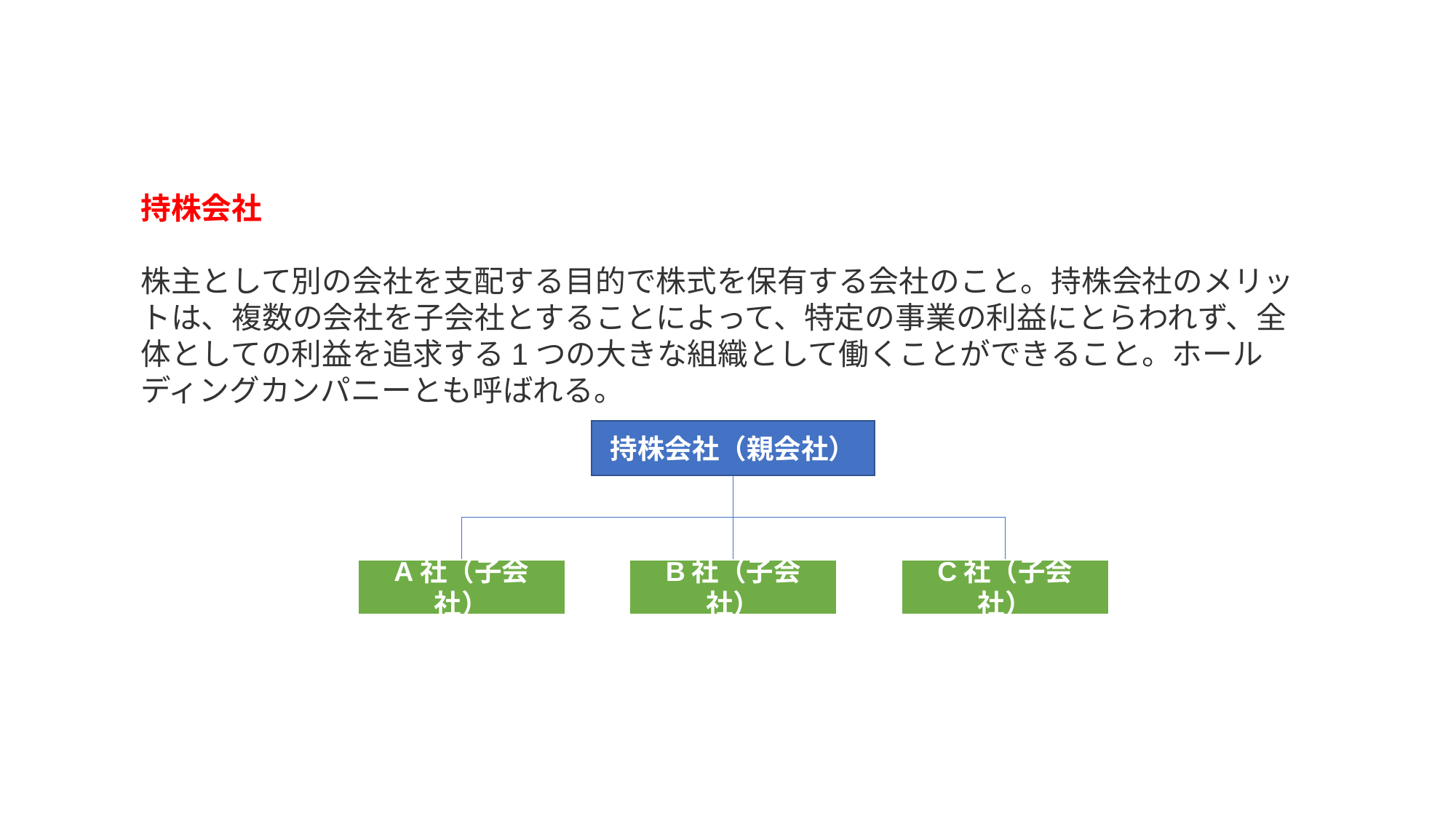

持株会社

株主として別の会社を支配する目的で株式を保有する会社のこと。持株会社のメリットは、複数の会社を子会社とすることによって、特定の事業の利益にとらわれず、全体としての利益を追求する1つの大きな組織として働くことができること。ホールディングカンパニーとも呼ばれる。
持株会社（親会社）
B社（子会社）
A社（子会社）
C社（子会社）